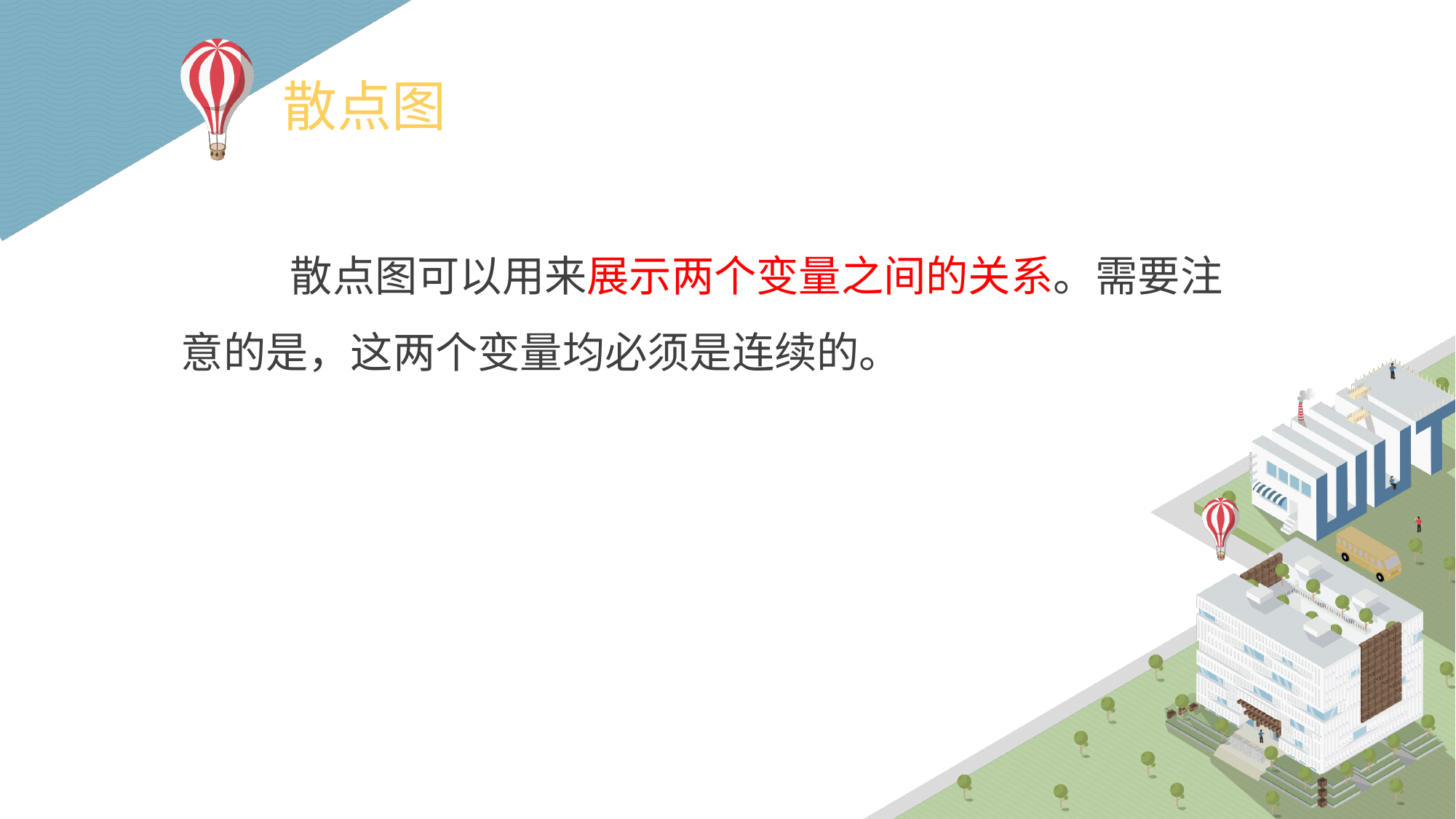

# 散点图
	散点图可以用来展示两个变量之间的关系。需要注意的是，这两个变量均必须是连续的。